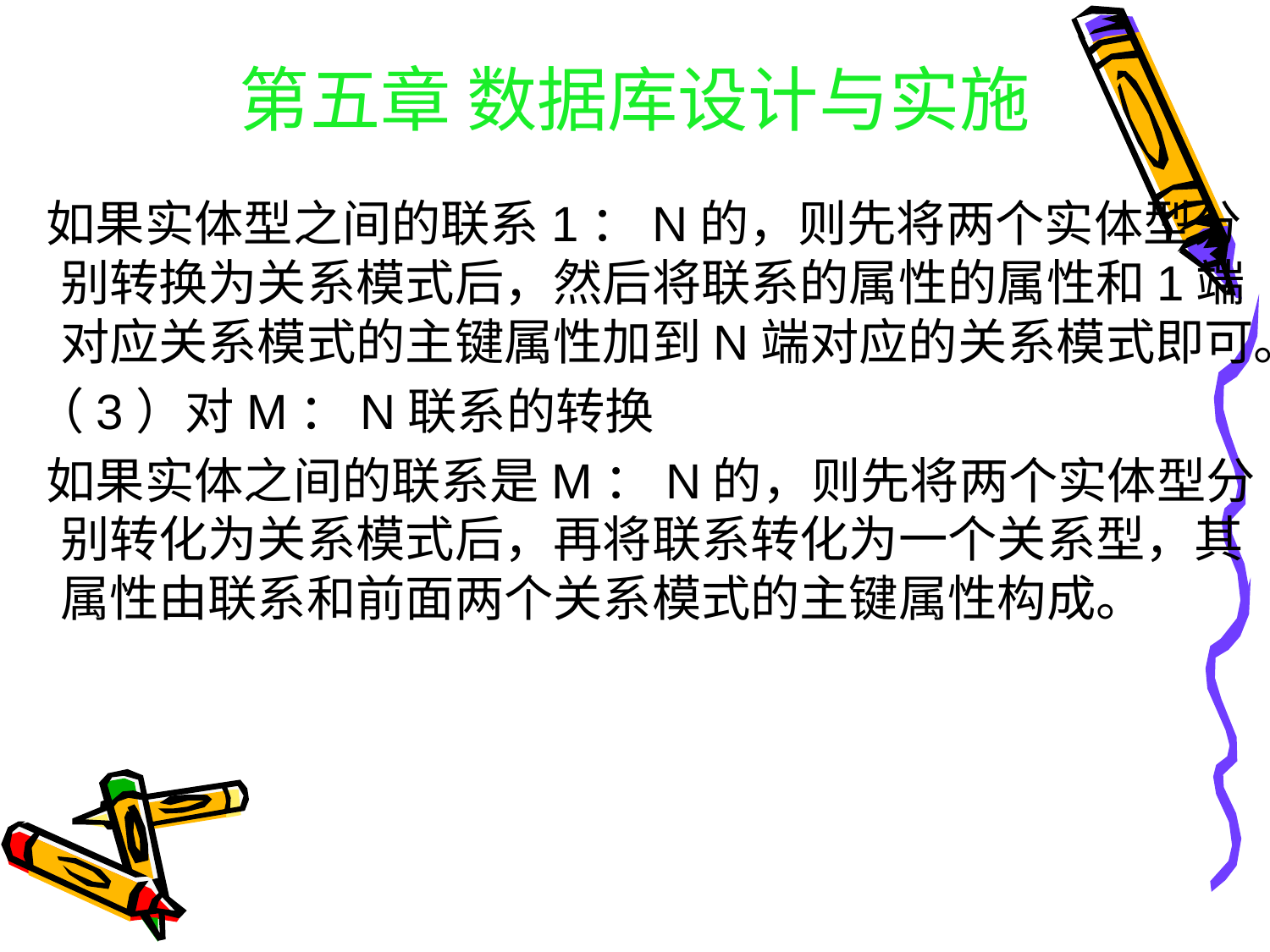

# 第五章 数据库设计与实施
  如果实体型之间的联系1：N的，则先将两个实体型分别转换为关系模式后，然后将联系的属性的属性和1端对应关系模式的主键属性加到N端对应的关系模式即可。
 （3）对M：N联系的转换
  如果实体之间的联系是M：N的，则先将两个实体型分别转化为关系模式后，再将联系转化为一个关系型，其属性由联系和前面两个关系模式的主键属性构成。